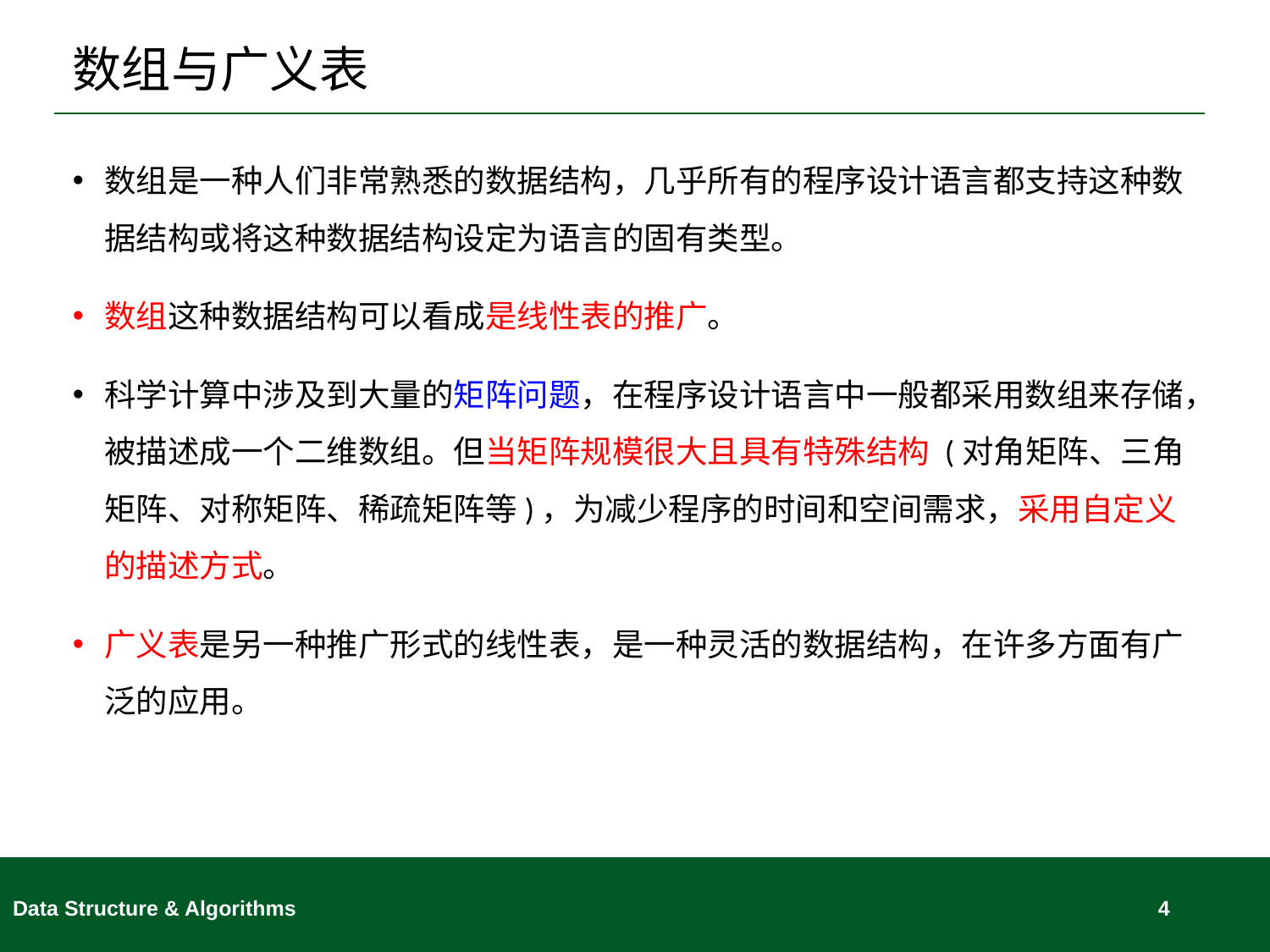

# 数组与广义表
数组是一种人们非常熟悉的数据结构，几乎所有的程序设计语言都支持这种数据结构或将这种数据结构设定为语言的固有类型。
数组这种数据结构可以看成是线性表的推广。
科学计算中涉及到大量的矩阵问题，在程序设计语言中一般都采用数组来存储，被描述成一个二维数组。但当矩阵规模很大且具有特殊结构 (对角矩阵、三角矩阵、对称矩阵、稀疏矩阵等)，为减少程序的时间和空间需求，采用自定义的描述方式。
广义表是另一种推广形式的线性表，是一种灵活的数据结构，在许多方面有广泛的应用。
Data Structure & Algorithms
4